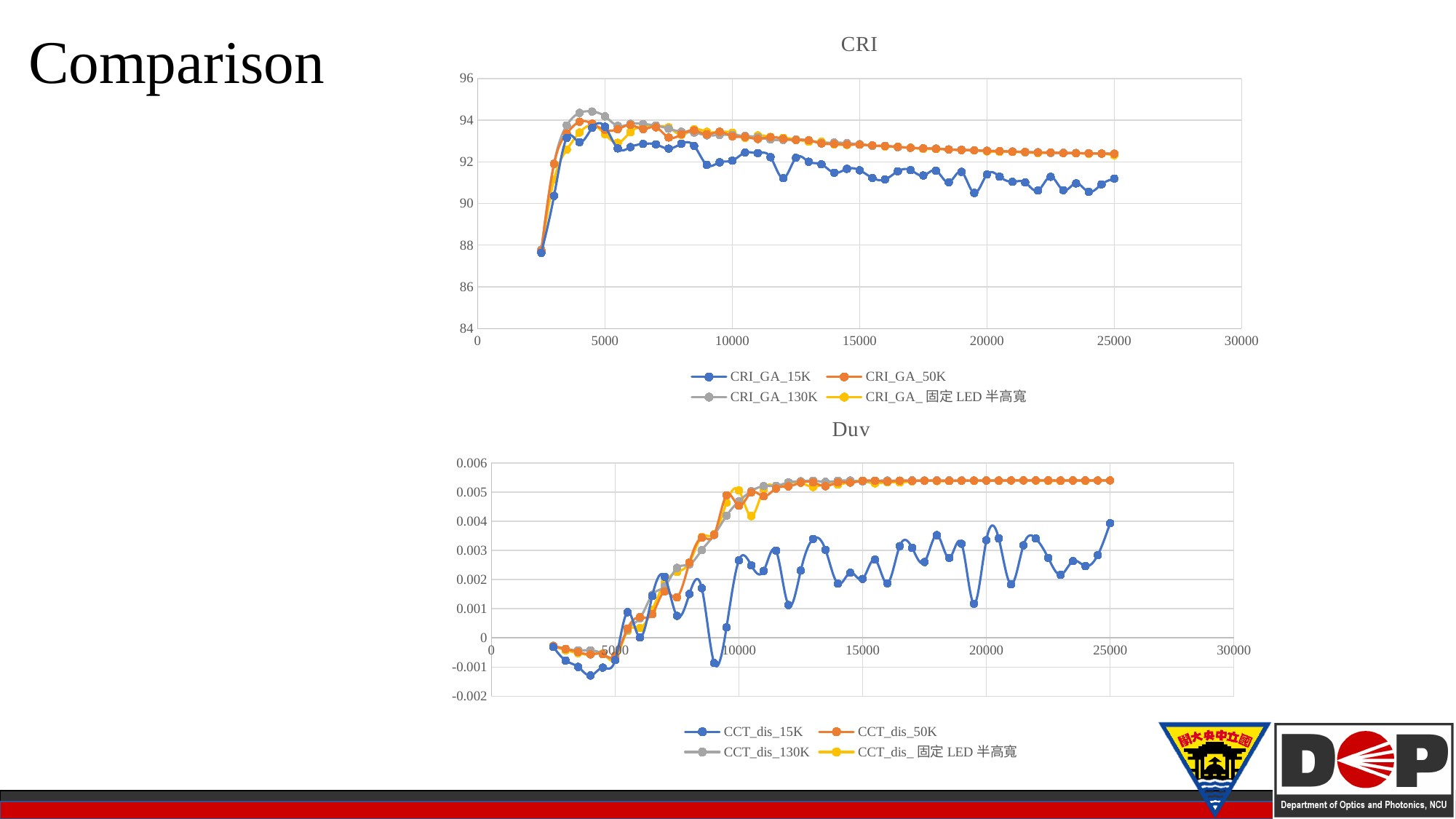

### Chart: CRI

| Category | CRI_GA_15K | CRI_GA_50K | CRI_GA_130K | CRI_GA_固定LED半高寬 |
|---|---|---|---|---|
Comparison

### Chart: Duv

| Category | CCT_dis_15K | CCT_dis_50K | CCT_dis_130K | CCT_dis_固定LED半高寬 |
|---|---|---|---|---|